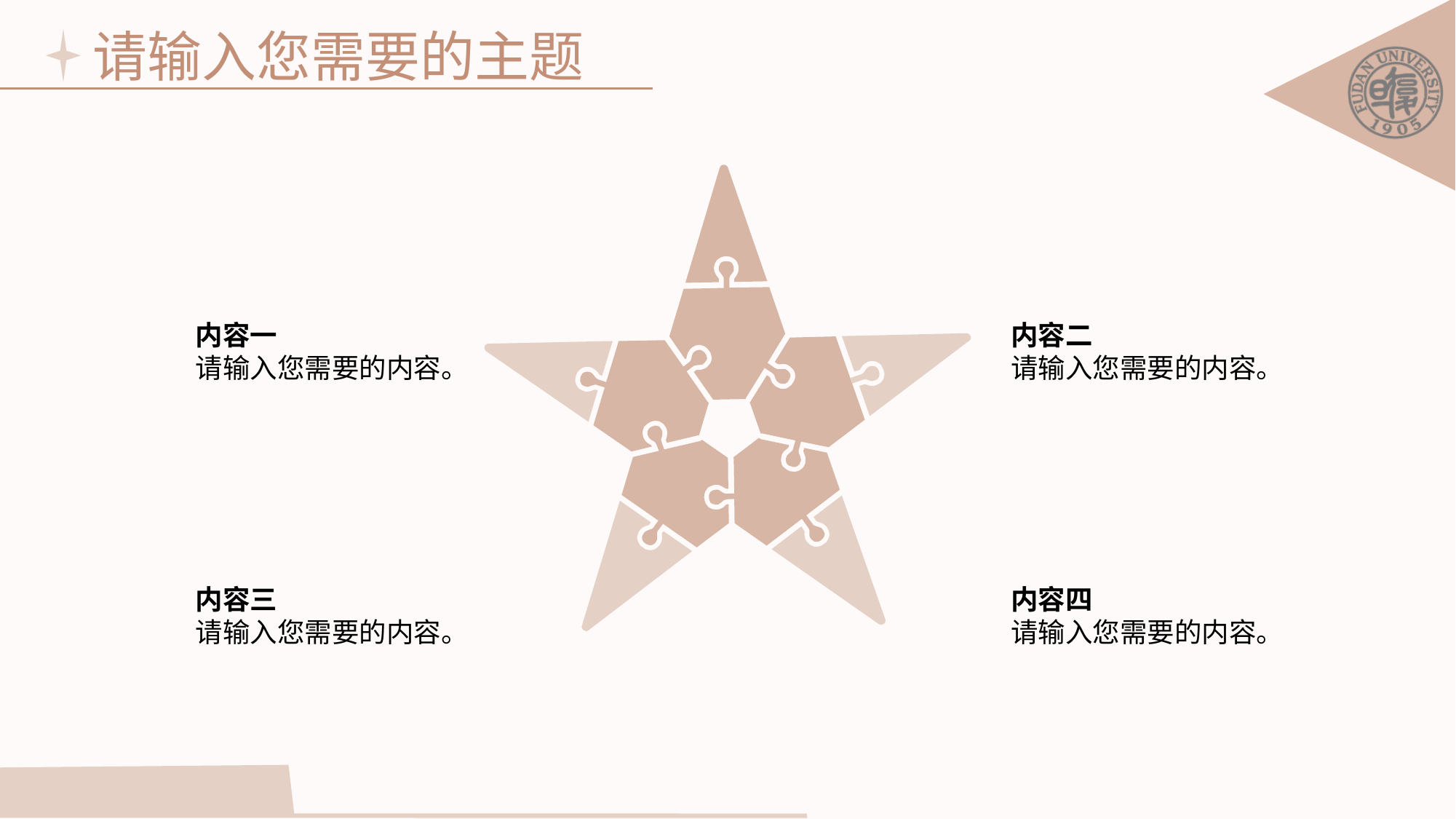

请输入您需要的主题

内容二
请输入您需要的内容。
内容一
请输入您需要的内容。

内容三
请输入您需要的内容。
内容四
请输入您需要的内容。